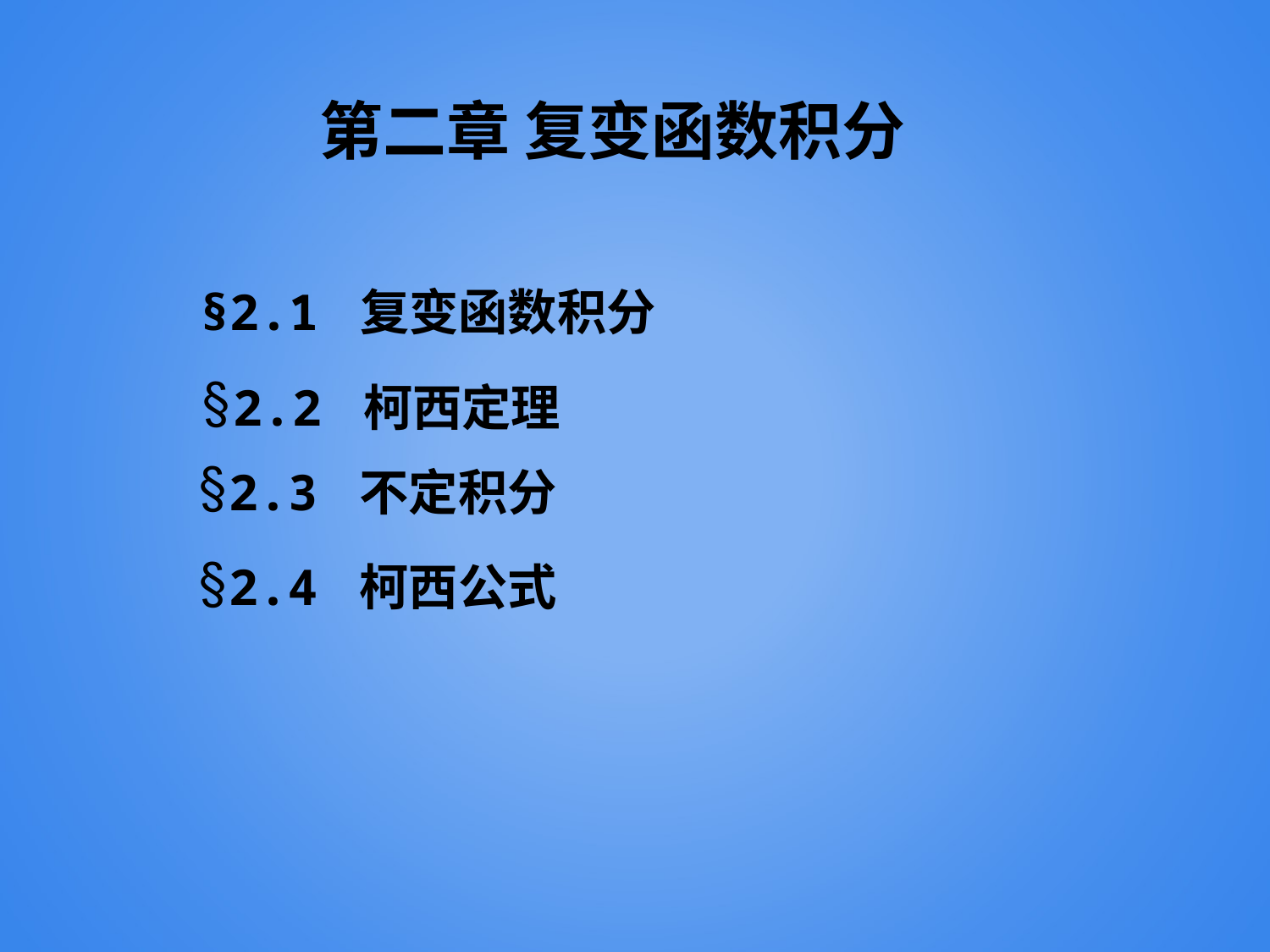

第二章 复变函数积分
§2.1 复变函数积分

2.2 柯西定理
2.3 不定积分
2.4 柯西公式